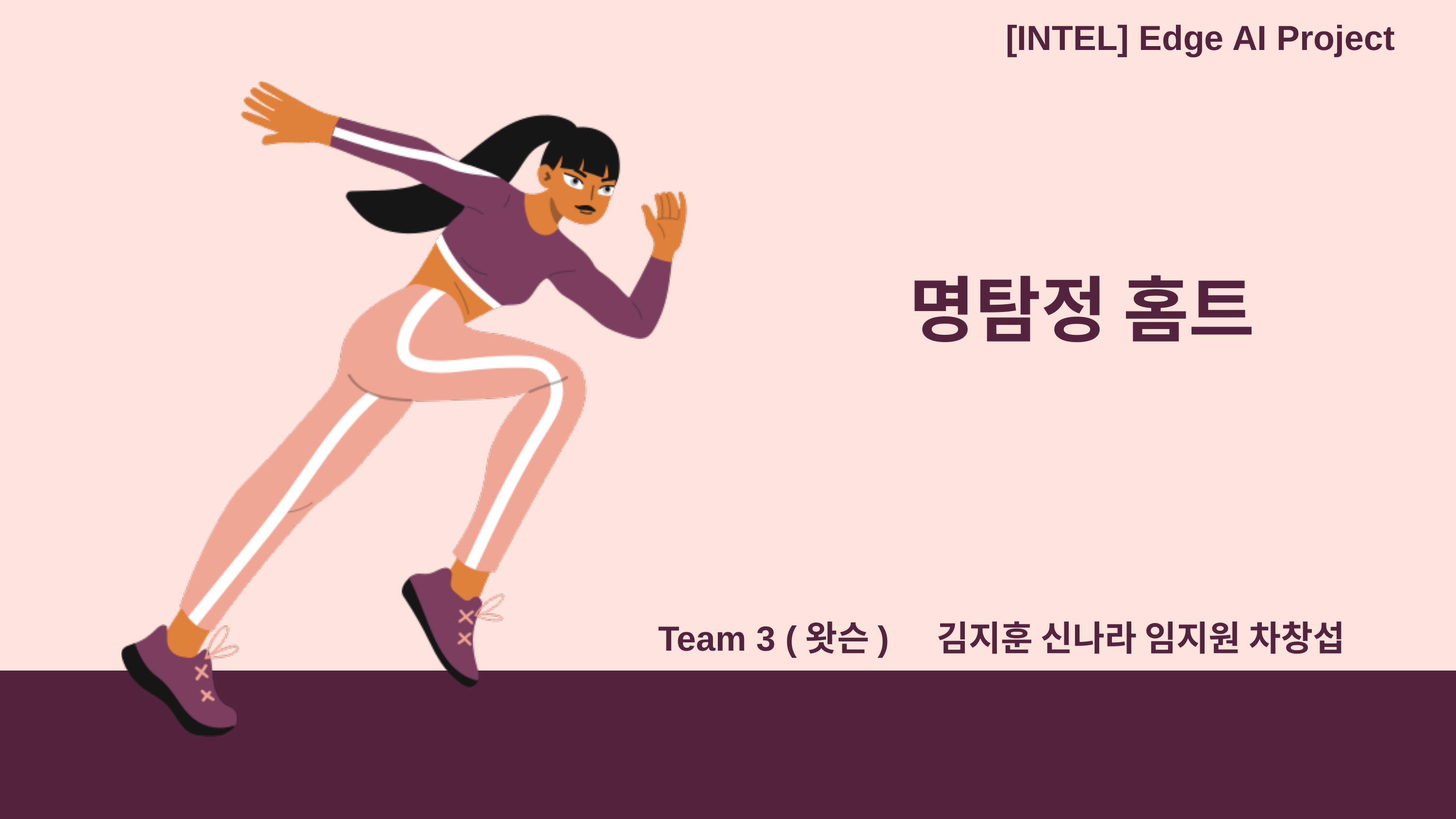

[INTEL] Edge AI Project

명탐정 홈트
Team 3 (왓슨)    김지훈 신나라 임지원 차창섭